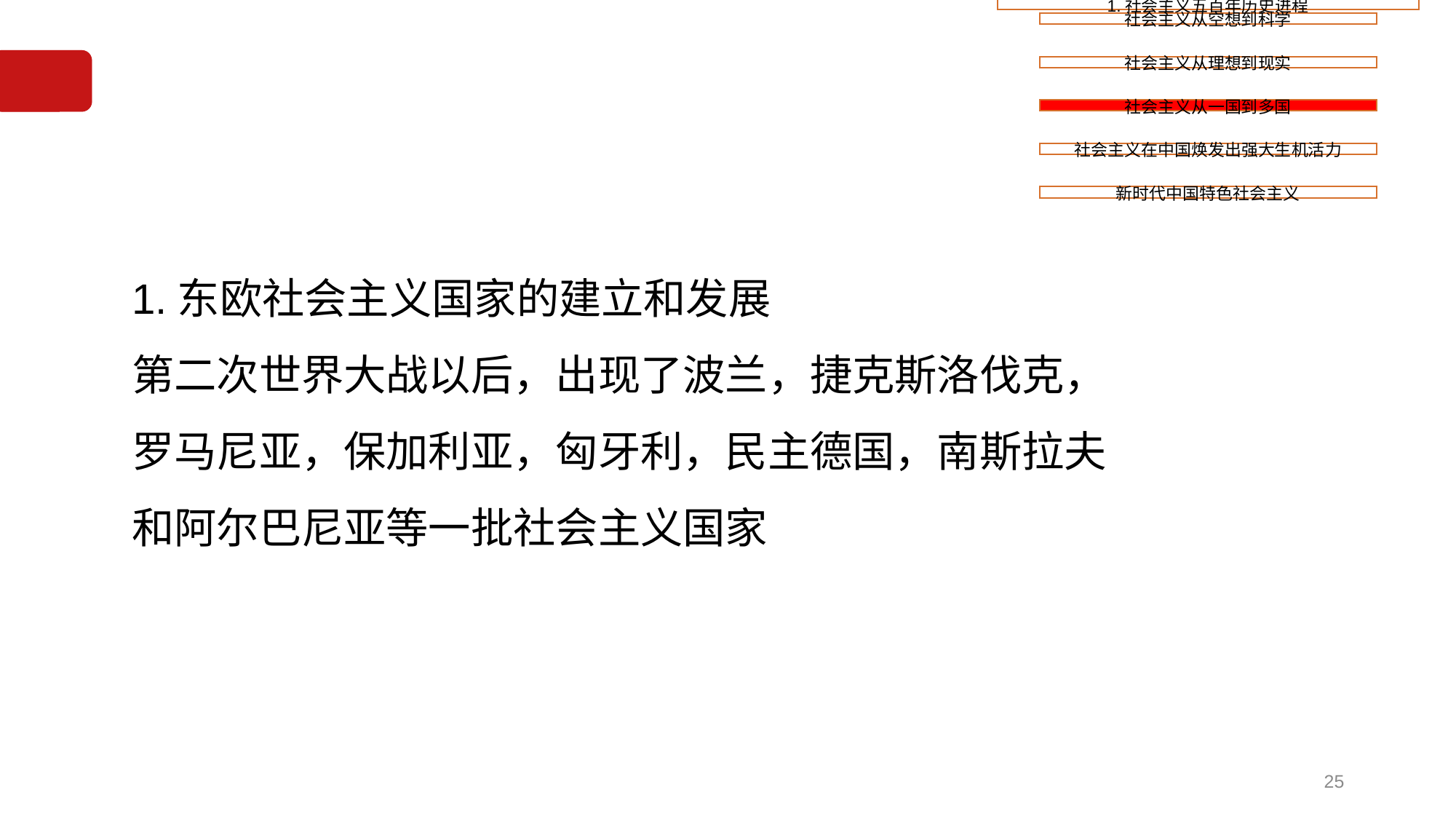

1.社会主义五百年历史进程
社会主义从空想到科学
社会主义从理想到现实
社会主义从一国到多国
社会主义在中国焕发出强大生机活力
新时代中国特色社会主义
6.1.3社会主义从一国到多国的发展
1.东欧社会主义国家的建立和发展
第二次世界大战以后，出现了波兰，捷克斯洛伐克，罗马尼亚，保加利亚，匈牙利，民主德国，南斯拉夫和阿尔巴尼亚等一批社会主义国家
25